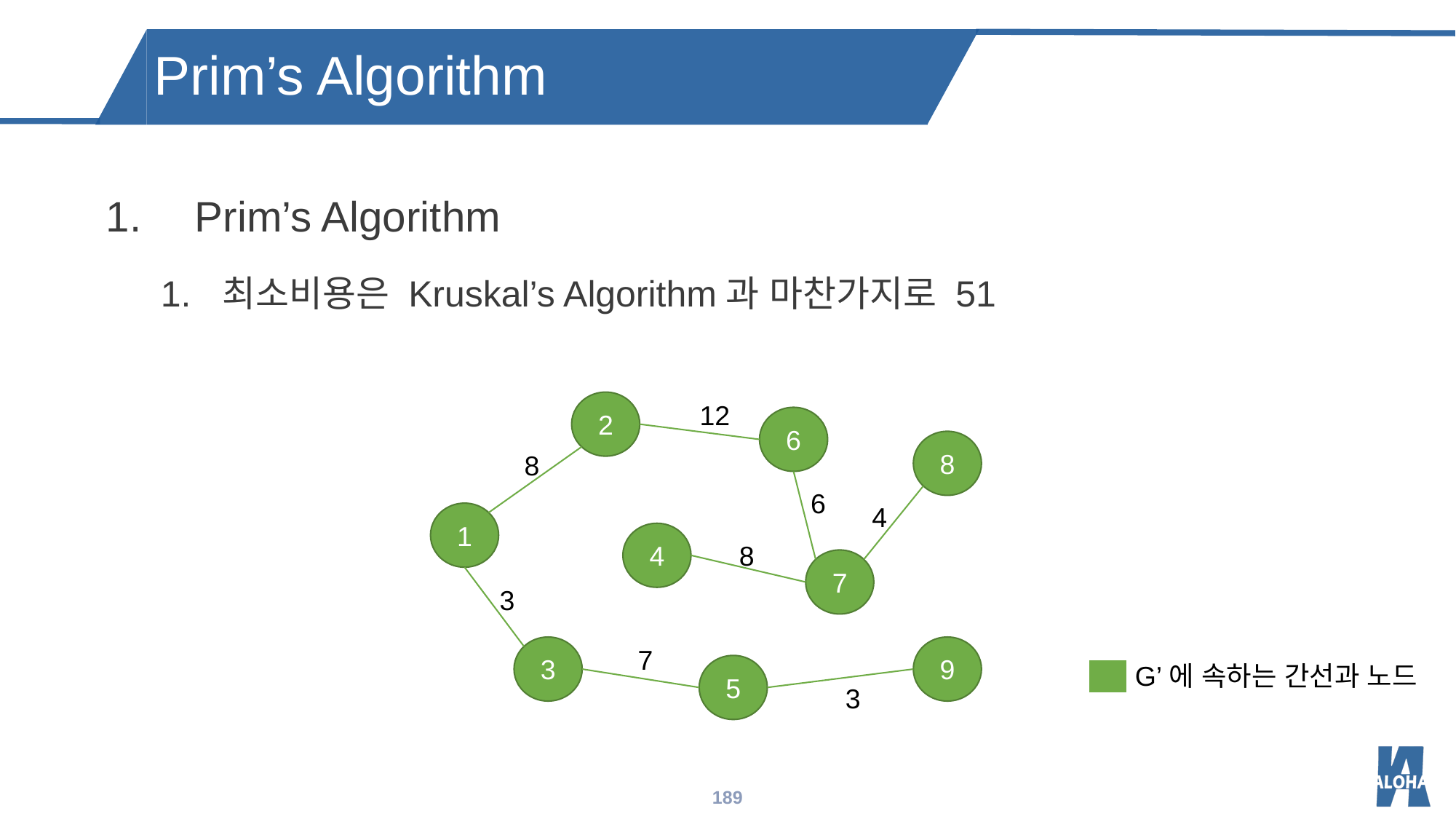

Prim’s Algorithm
Prim’s Algorithm
최소비용은 Kruskal’s Algorithm과 마찬가지로 51
2
6
8
1
4
7
3
9
5
12
8
6
4
8
3
7
3
G’에 속하는 간선과 노드

189